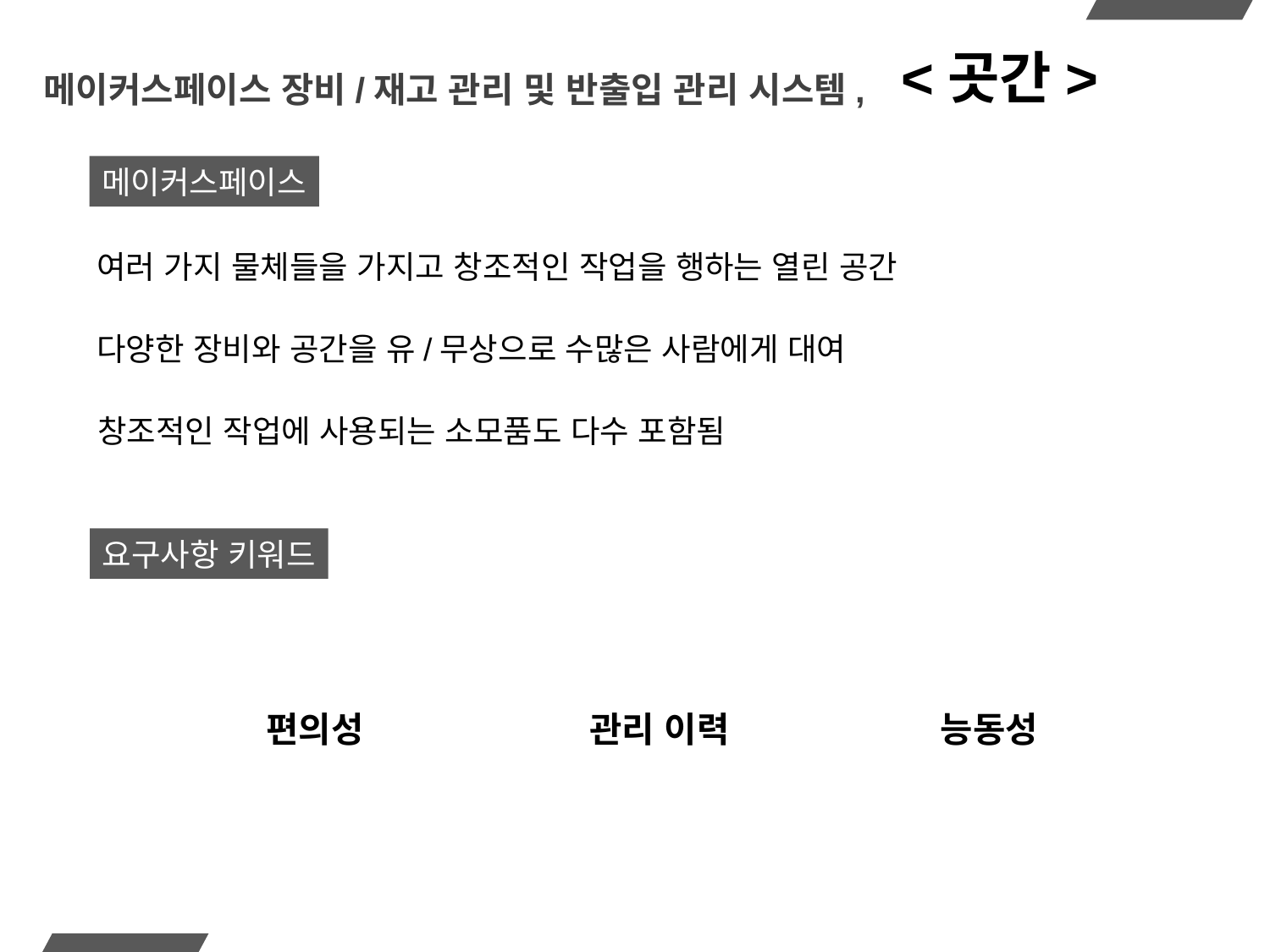

<곳간>
# 메이커스페이스 장비/재고 관리 및 반출입 관리 시스템,
메이커스페이스
여러 가지 물체들을 가지고 창조적인 작업을 행하는 열린 공간
다양한 장비와 공간을 유/무상으로 수많은 사람에게 대여
창조적인 작업에 사용되는 소모품도 다수 포함됨
요구사항 키워드
편의성
관리 이력
능동성